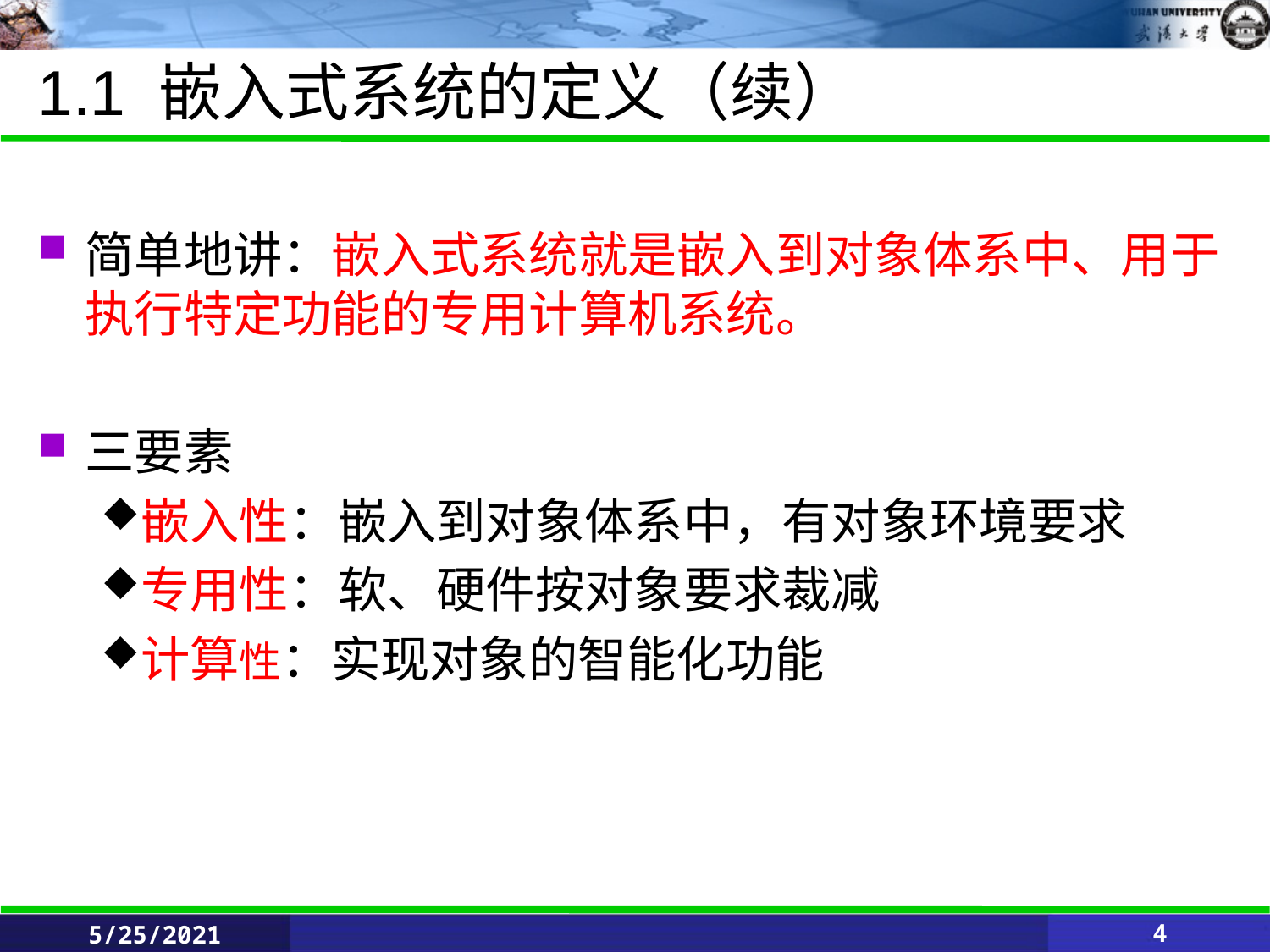

# 1.1 嵌入式系统的定义（续）

简单地讲：嵌入式系统就是嵌入到对象体系中、用于执行特定功能的专用计算机系统。

三要素
嵌入性：嵌入到对象体系中，有对象环境要求
专用性：软、硬件按对象要求裁减
计算性：实现对象的智能化功能
5/25/2021

4